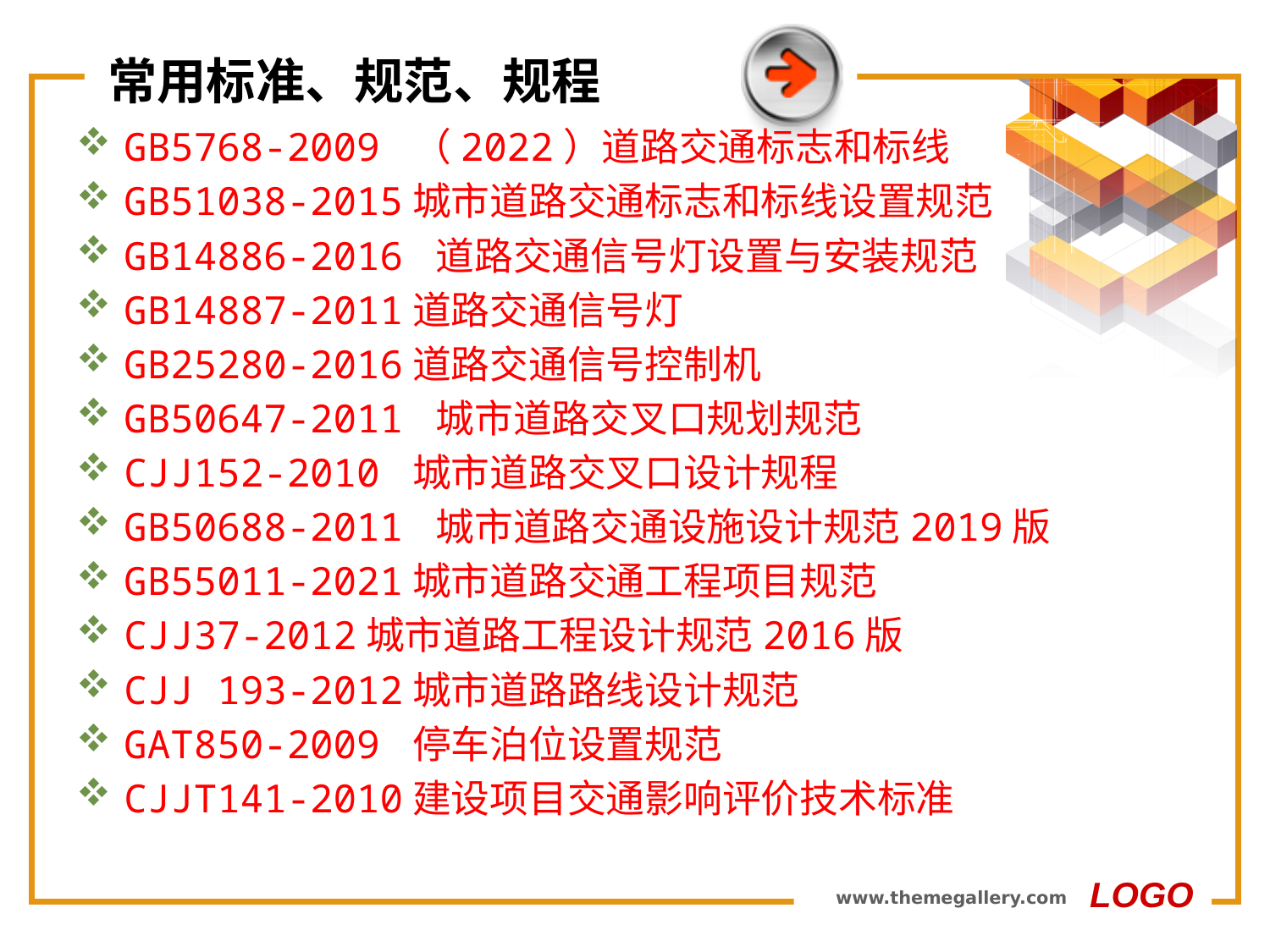

# 常用标准、规范、规程
GB5768-2009 （2022）道路交通标志和标线
GB51038-2015城市道路交通标志和标线设置规范
GB14886-2016 道路交通信号灯设置与安装规范
GB14887-2011道路交通信号灯
GB25280-2016道路交通信号控制机
GB50647-2011 城市道路交叉口规划规范
CJJ152-2010 城市道路交叉口设计规程
GB50688-2011 城市道路交通设施设计规范2019版
GB55011-2021城市道路交通工程项目规范
CJJ37-2012城市道路工程设计规范2016版
CJJ 193-2012城市道路路线设计规范
GAT850-2009 停车泊位设置规范
CJJT141-2010建设项目交通影响评价技术标准

LOGO
www.themegallery.com